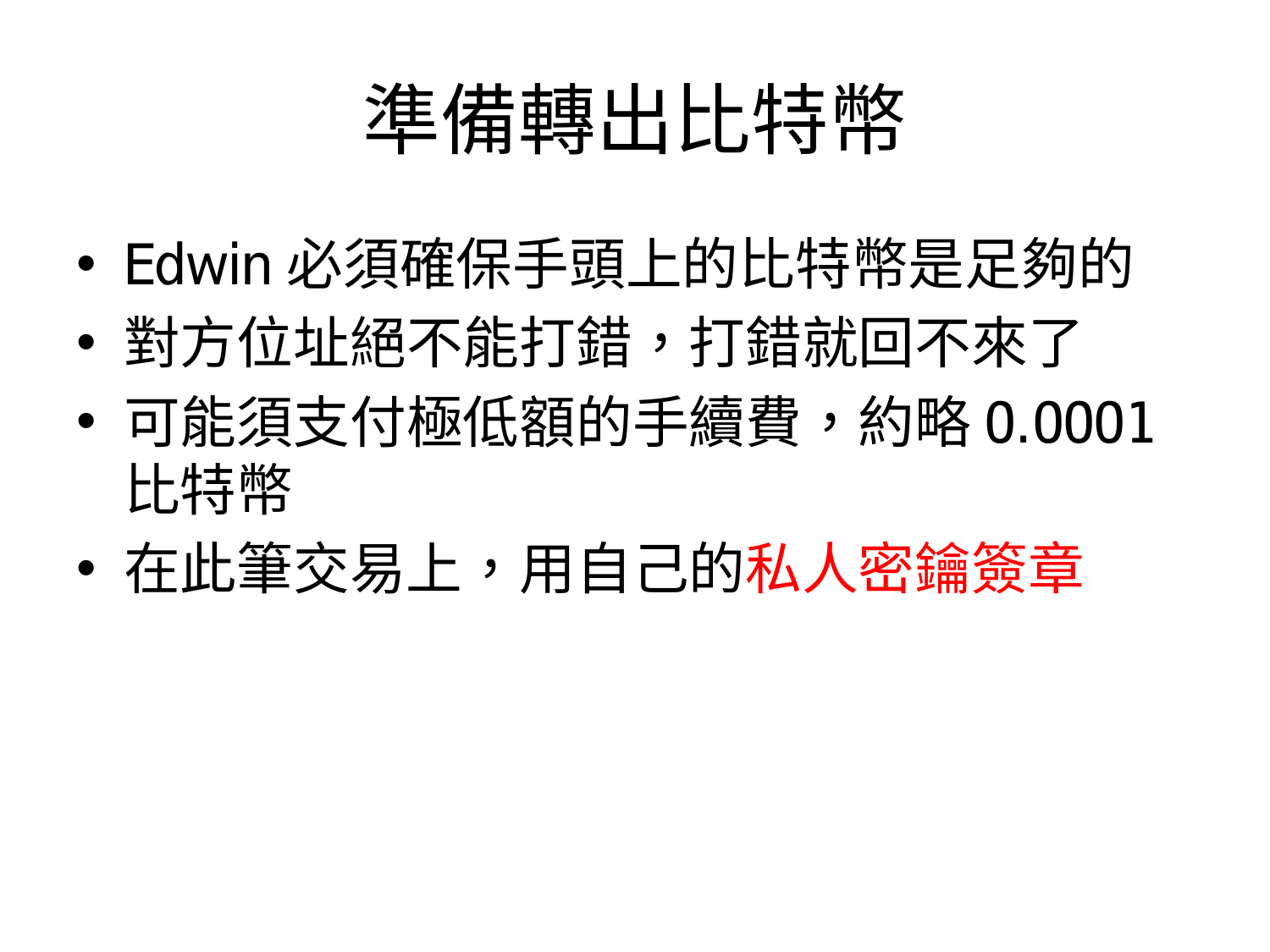

# 準備轉出比特幣
Edwin必須確保手頭上的比特幣是足夠的
對方位址絕不能打錯，打錯就回不來了
可能須支付極低額的手續費，約略0.0001 比特幣
在此筆交易上，用自己的私人密鑰簽章